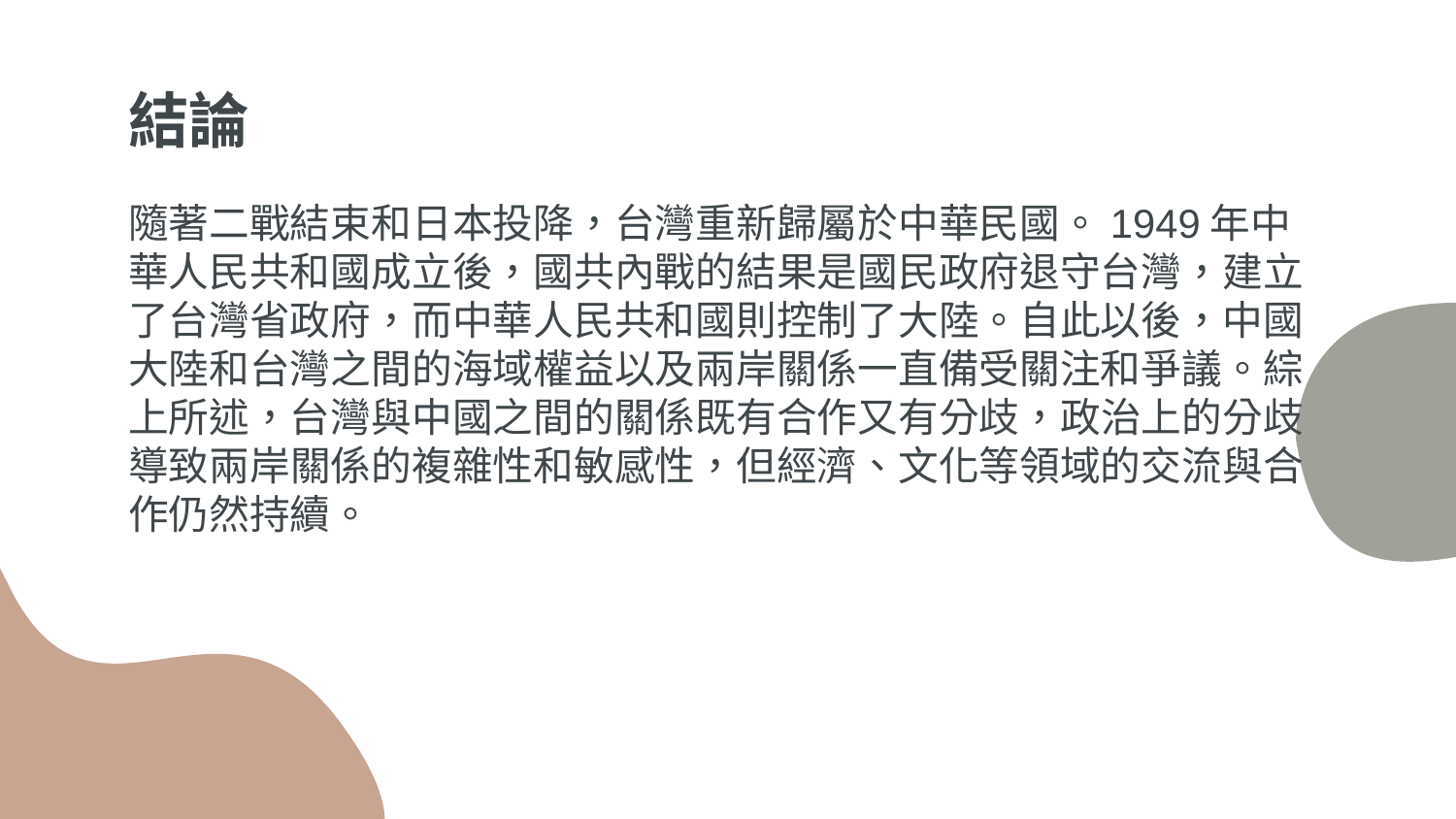

# 結論
隨著二戰結束和日本投降，台灣重新歸屬於中華民國。1949年中華人民共和國成立後，國共內戰的結果是國民政府退守台灣，建立了台灣省政府，而中華人民共和國則控制了大陸。自此以後，中國大陸和台灣之間的海域權益以及兩岸關係一直備受關注和爭議。綜上所述，台灣與中國之間的關係既有合作又有分歧，政治上的分歧導致兩岸關係的複雜性和敏感性，但經濟、文化等領域的交流與合作仍然持續。